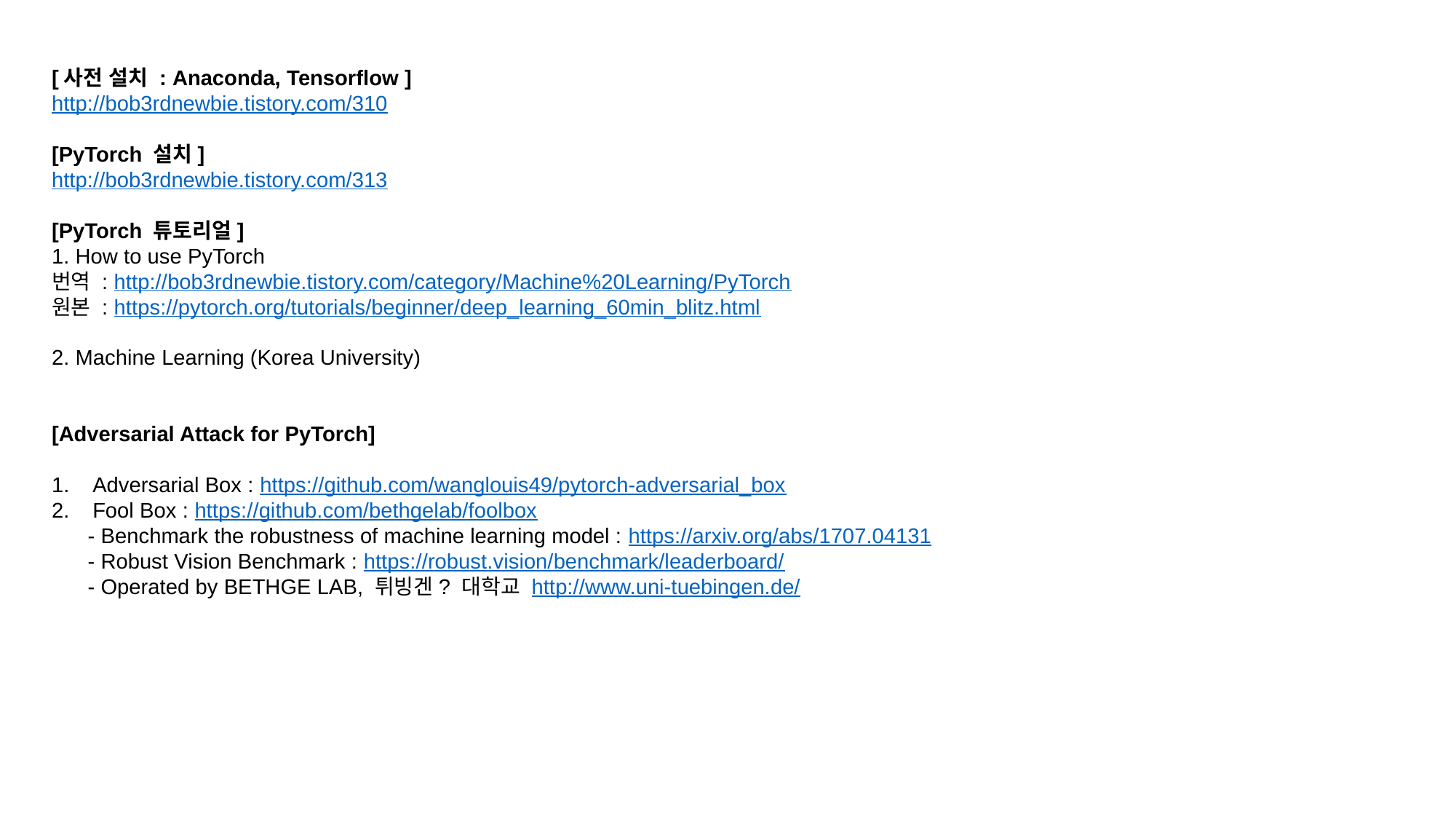

[사전 설치 : Anaconda, Tensorflow ]
http://bob3rdnewbie.tistory.com/310

[PyTorch 설치]
http://bob3rdnewbie.tistory.com/313

[PyTorch 튜토리얼]
1. How to use PyTorch
번역 : http://bob3rdnewbie.tistory.com/category/Machine%20Learning/PyTorch
원본 : https://pytorch.org/tutorials/beginner/deep_learning_60min_blitz.html

2. Machine Learning (Korea University)

[Adversarial Attack for PyTorch]

Adversarial Box : https://github.com/wanglouis49/pytorch-adversarial_box
Fool Box : https://github.com/bethgelab/foolbox
      - Benchmark the robustness of machine learning model : https://arxiv.org/abs/1707.04131
      - Robust Vision Benchmark : https://robust.vision/benchmark/leaderboard/
      - Operated by BETHGE LAB, 튀빙겐? 대학교 http://www.uni-tuebingen.de/